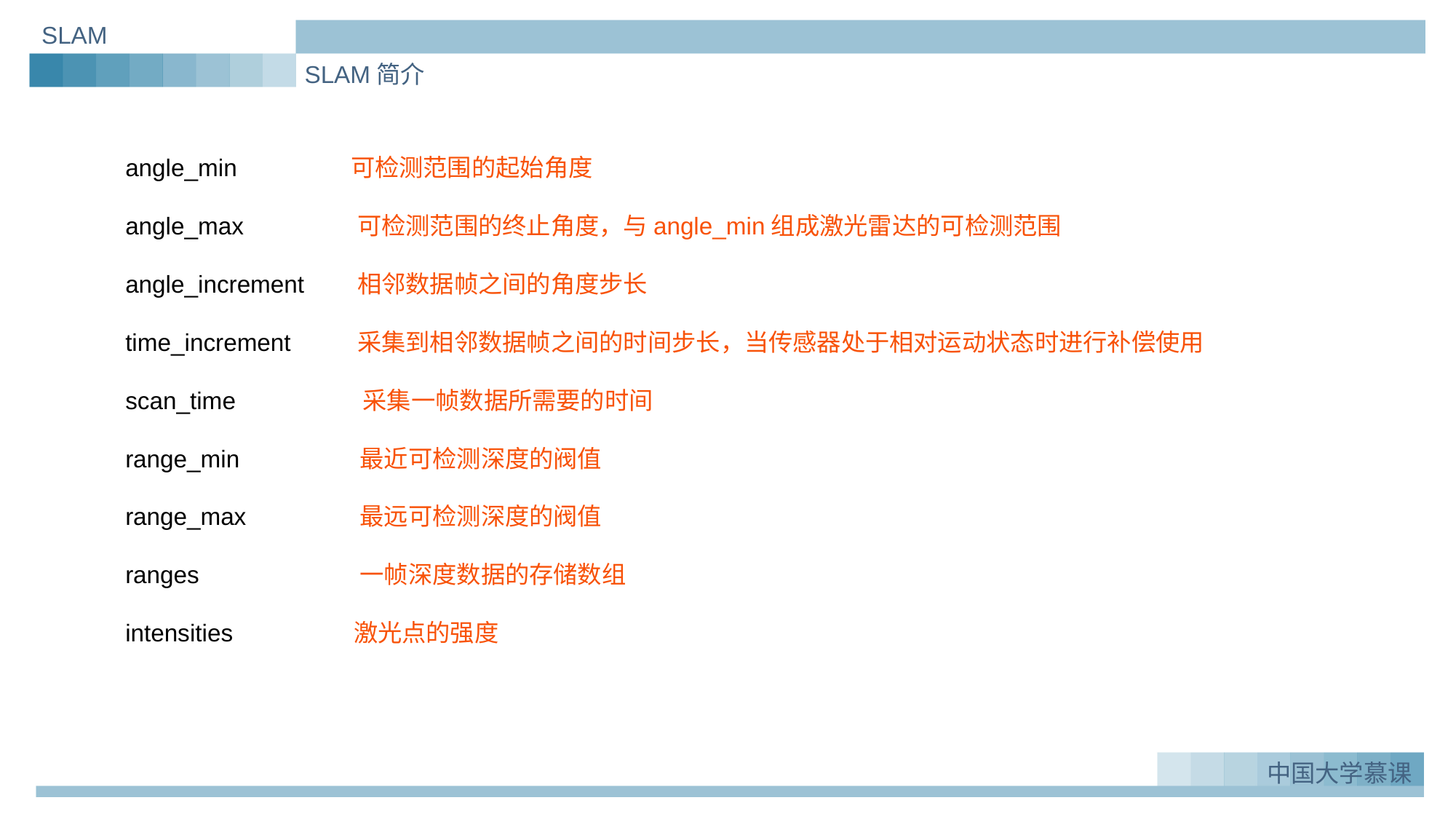

SLAM
SLAM简介
angle_min                可检测范围的起始角度

angle_max                可检测范围的终止角度，与angle_min组成激光雷达的可检测范围

angle_increment       相邻数据帧之间的角度步长

time_increment         采集到相邻数据帧之间的时间步长，当传感器处于相对运动状态时进行补偿使用

scan_time                  采集一帧数据所需要的时间

range_min                 最近可检测深度的阀值

range_max                最远可检测深度的阀值

ranges                       一帧深度数据的存储数组

intensities                 激光点的强度
中国大学慕课